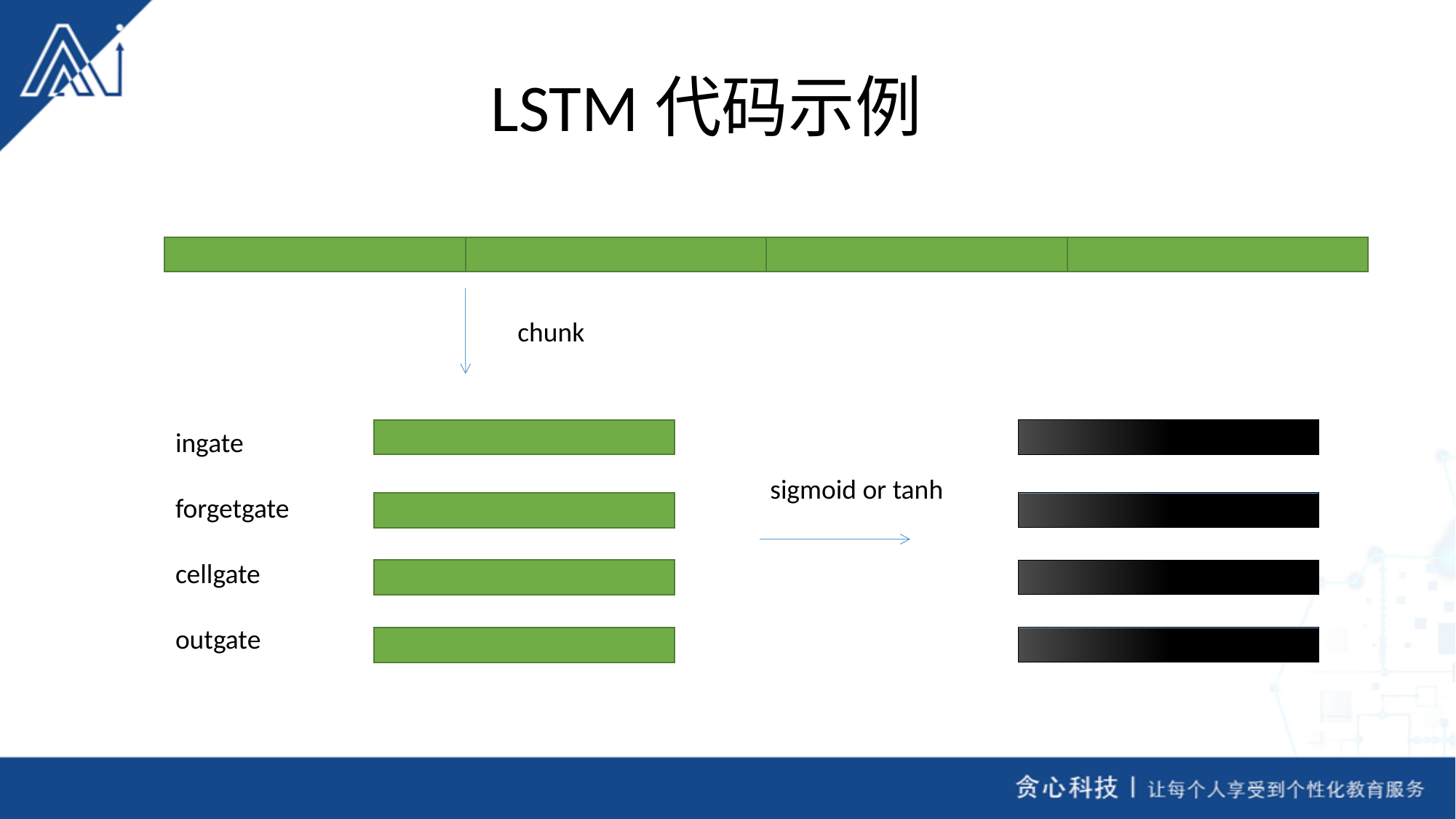

# LSTM代码示例

chunk
ingate

forgetgate

cellgate

outgate

sigmoid or tanh